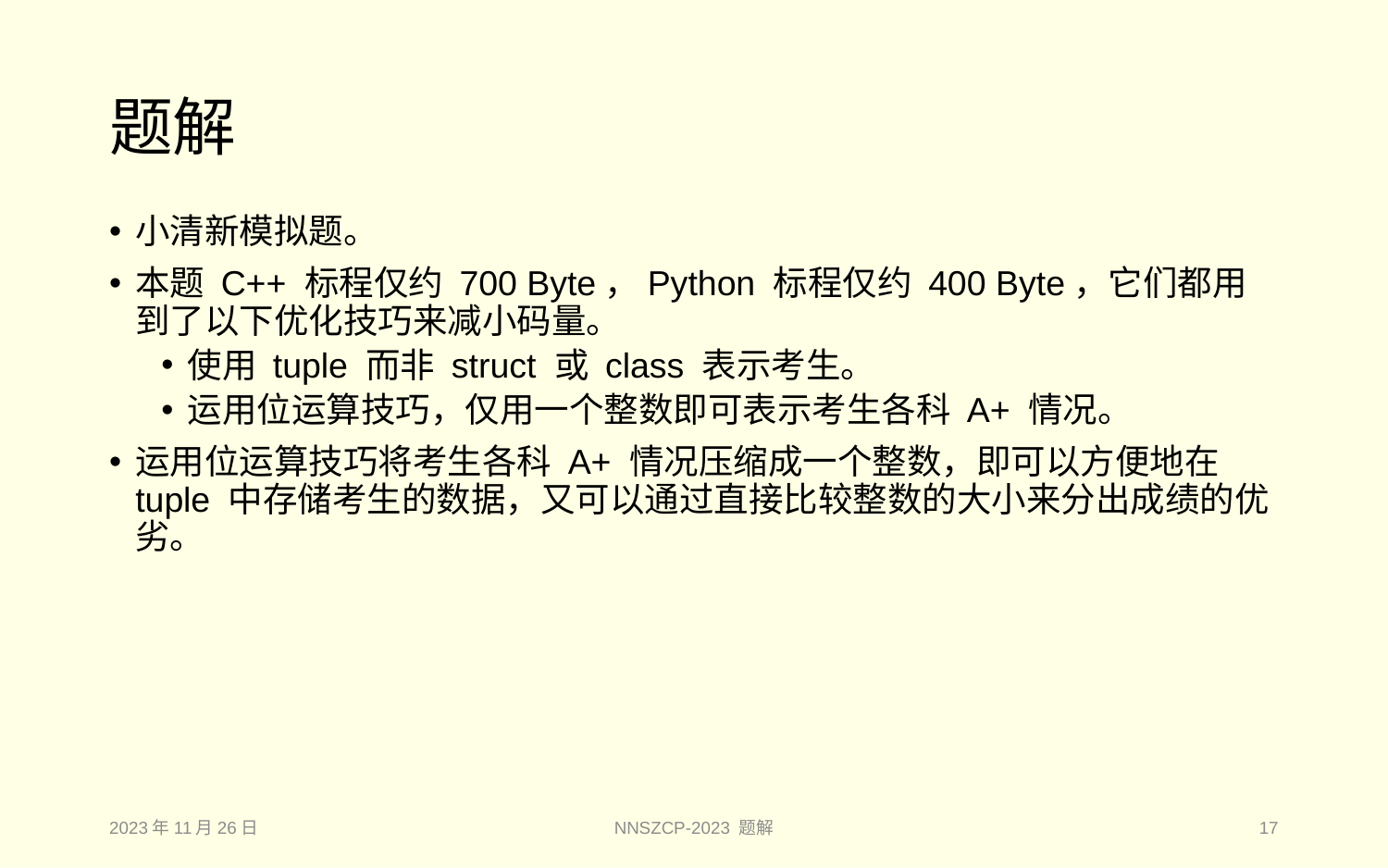

# 题解
小清新模拟题。
本题 C++ 标程仅约 700 Byte，Python 标程仅约 400 Byte，它们都用到了以下优化技巧来减小码量。
使用 tuple 而非 struct 或 class 表示考生。
运用位运算技巧，仅用一个整数即可表示考生各科 A+ 情况。
运用位运算技巧将考生各科 A+ 情况压缩成一个整数，即可以方便地在 tuple 中存储考生的数据，又可以通过直接比较整数的大小来分出成绩的优劣。
2023年11月26日
NNSZCP-2023 题解
17